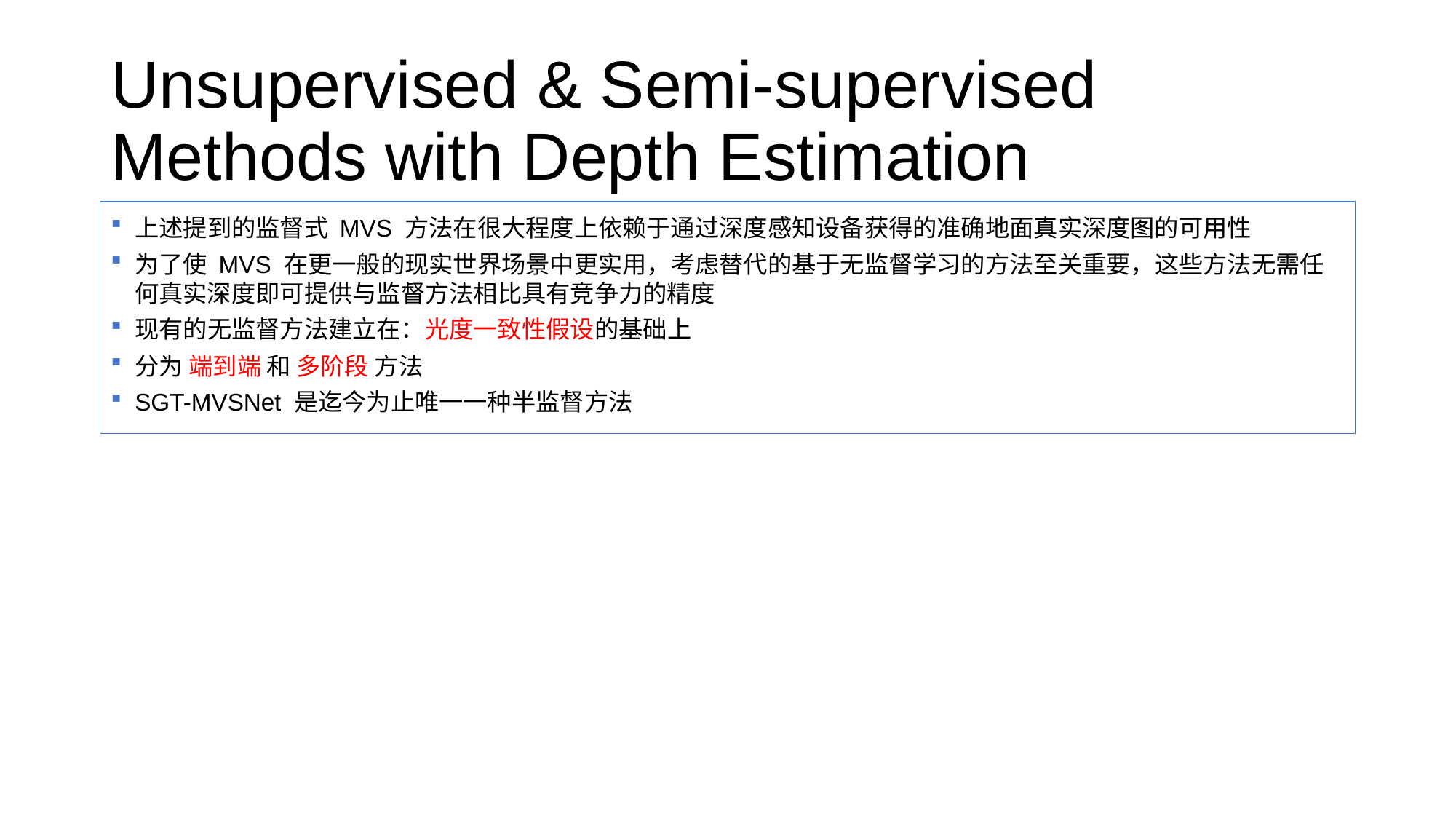

# Unsupervised & Semi-supervised Methods with Depth Estimation
上述提到的监督式 MVS 方法在很大程度上依赖于通过深度感知设备获得的准确地面真实深度图的可用性
为了使 MVS 在更一般的现实世界场景中更实用，考虑替代的基于无监督学习的方法至关重要，这些方法无需任何真实深度即可提供与监督方法相比具有竞争力的精度
现有的无监督方法建立在：光度一致性假设的基础上
分为 端到端 和 多阶段 方法
SGT-MVSNet 是迄今为止唯一一种半监督方法